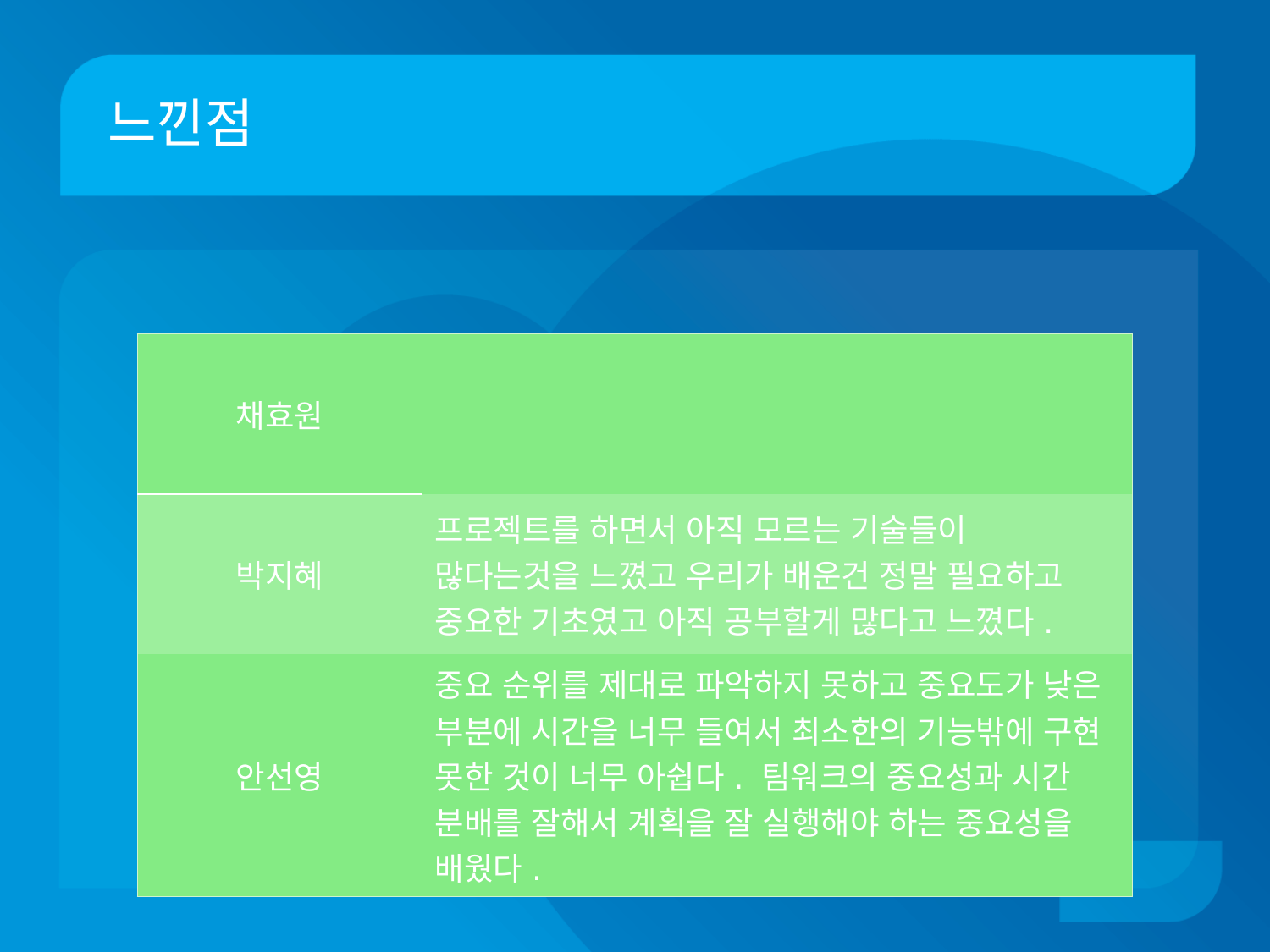

# 느낀점
| 채효원 |  |
| --- | --- |
| 박지혜 | 프로젝트를 하면서 아직 모르는 기술들이 많다는것을 느꼈고 우리가 배운건 정말 필요하고 중요한 기초였고 아직 공부할게 많다고 느꼈다. |
| 안선영 | 중요 순위를 제대로 파악하지 못하고 중요도가 낮은 부분에 시간을 너무 들여서 최소한의 기능밖에 구현 못한 것이 너무 아쉽다. 팀워크의 중요성과 시간 분배를 잘해서 계획을 잘 실행해야 하는 중요성을 배웠다. |